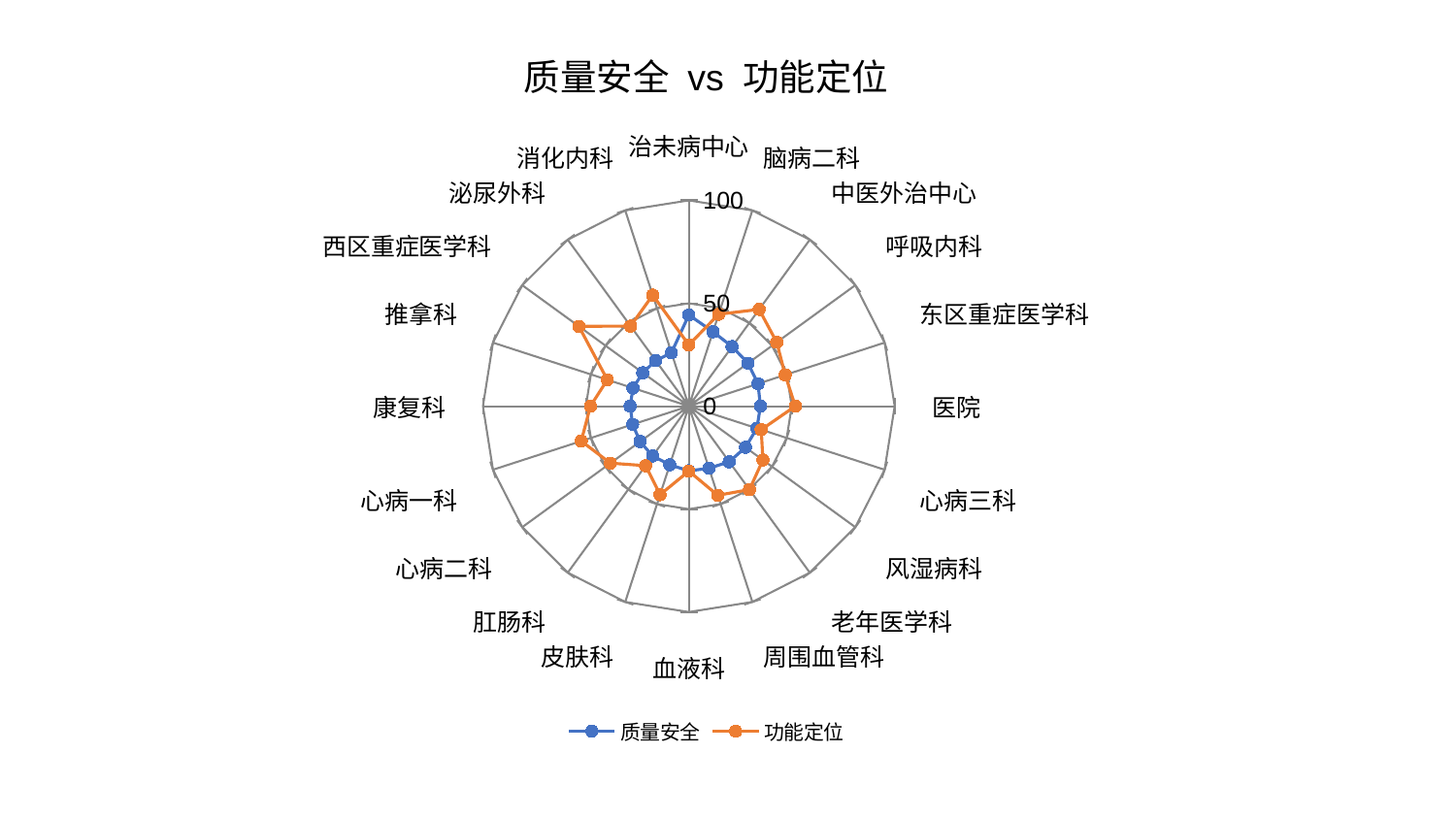

### Chart: 质量安全 vs 功能定位

| Category | 质量安全 | 功能定位 |
|---|---|---|
| 治未病中心 | 44.334828269667426 | 29.81277578317994 |
| 脑病二科 | 38.03230267444876 | 46.95717839696528 |
| 中医外治中心 | 35.804465508894936 | 58.143214780251654 |
| 呼吸内科 | 35.56020979947641 | 52.813485580094294 |
| 东区重症医学科 | 35.35881056330546 | 49.258323770244665 |
| 医院 | 34.82145332245055 | 51.752753345147454 |
| 心病三科 | 34.78406342567949 | 37.002941422787025 |
| 风湿病科 | 34.04766599172025 | 44.51516149153193 |
| 老年医学科 | 33.42165541655662 | 50.11219038708567 |
| 周围血管科 | 31.714893024900697 | 45.52707147089133 |
| 血液科 | 31.431041772959055 | 31.557212466658207 |
| 皮肤科 | 29.936038088754337 | 45.22356527329607 |
| 肛肠科 | 29.92769431811799 | 35.746344683019025 |
| 心病二科 | 29.2688473024749 | 47.10347665737041 |
| 心病一科 | 28.681574888974488 | 54.92994107261996 |
| 康复科 | 28.507099217789197 | 47.787951265678124 |
| 推拿科 | 28.50343094389242 | 41.61037786918708 |
| 西区重症医学科 | 27.633943394435725 | 65.99838301953872 |
| 泌尿外科 | 27.383194474487475 | 48.13804728247136 |
| 消化内科 | 27.30361161844592 | 56.71850384549827 |
6